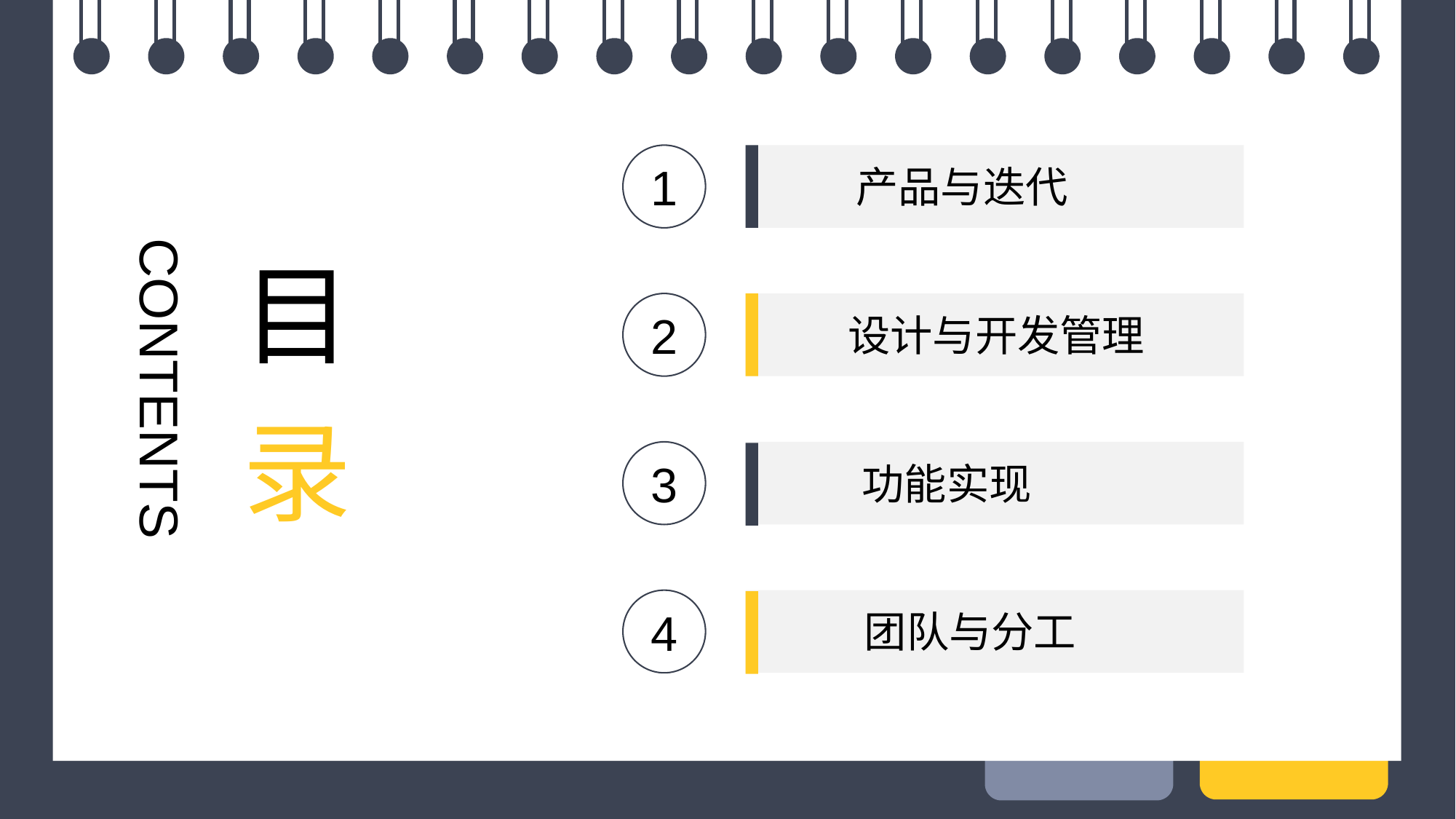

1

产品与迭代
CONTENTS
目

设计与开发管理
2
录

功能实现
3

团队与分工
4